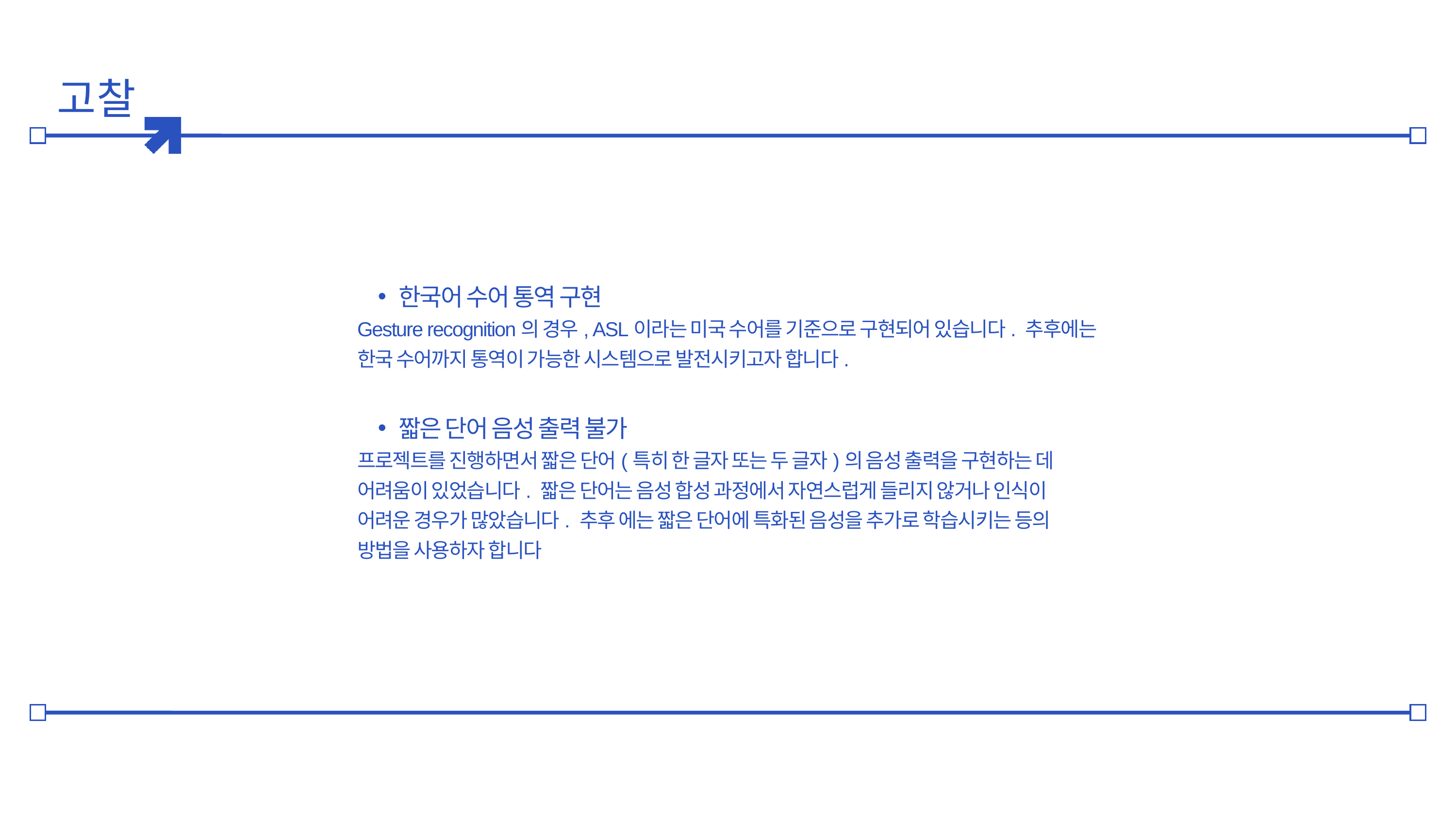

고찰

한국어 수어 통역 구현
Gesture recognition의 경우, ASL이라는 미국 수어를 기준으로 구현되어 있습니다. 추후에는 한국 수어까지 통역이 가능한 시스템으로 발전시키고자 합니다.

짧은 단어 음성 출력 불가
프로젝트를 진행하면서 짧은 단어(특히 한 글자 또는 두 글자)의 음성 출력을 구현하는 데 어려움이 있었습니다. 짧은 단어는 음성 합성 과정에서 자연스럽게 들리지 않거나 인식이 어려운 경우가 많았습니다. 추후 에는 짧은 단어에 특화된 음성을 추가로 학습시키는 등의 방법을 사용하자 합니다